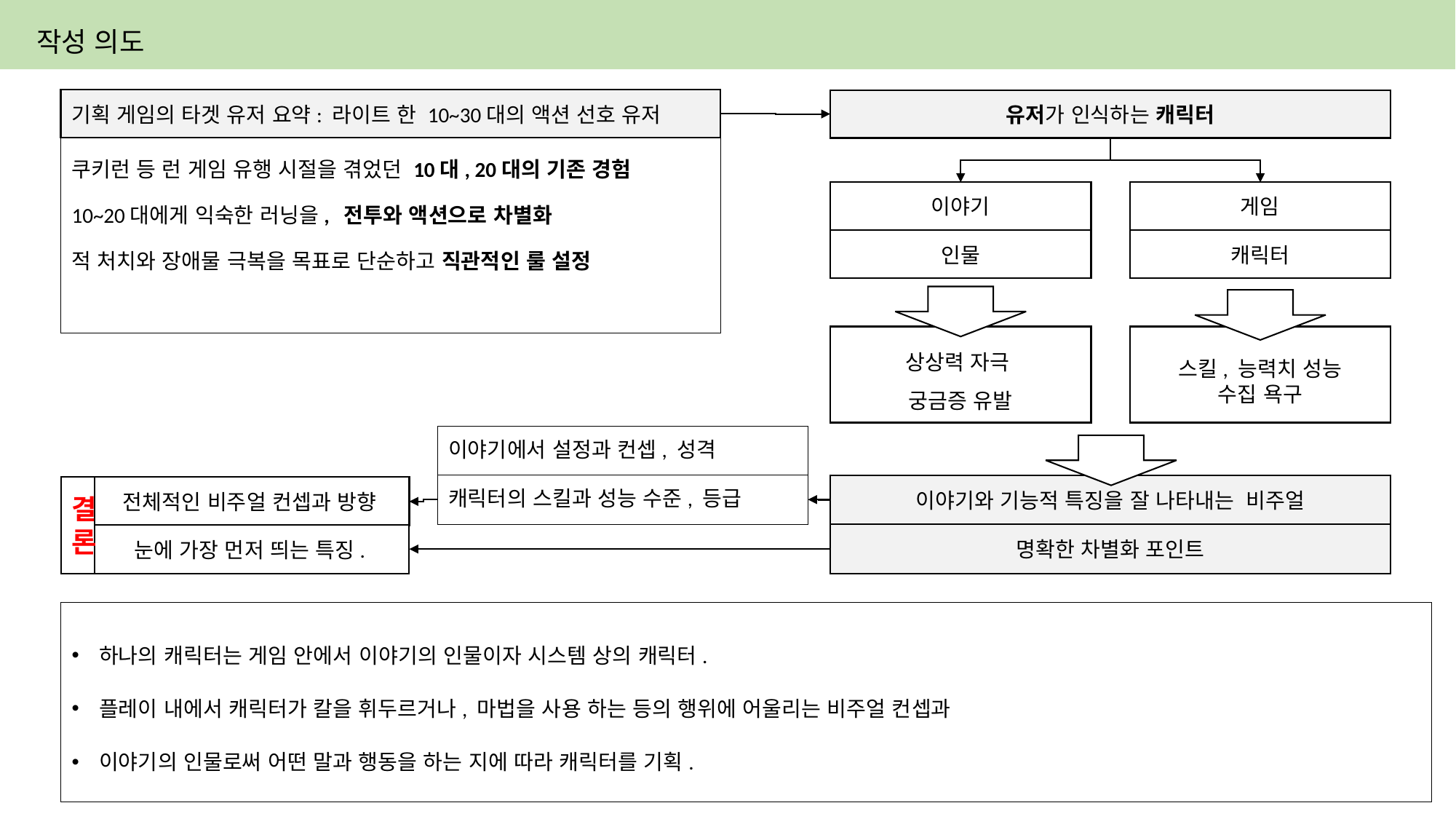

# 작성 의도
기획 게임의 타겟 유저 요약: 라이트 한 10~30대의 액션 선호 유저
유저가 인식하는 캐릭터
쿠키런 등 런 게임 유행 시절을 겪었던 10대, 20대의 기존 경험
10~20대에게 익숙한 러닝을,  전투와 액션으로 차별화
적 처치와 장애물 극복을 목표로 단순하고 직관적인 룰 설정
이야기
인물
상상력 자극
궁금증 유발
게임
캐릭터
스킬, 능력치 성능
수집 욕구

이야기에서 설정과 컨셉, 성격
캐릭터의 스킬과 성능 수준, 등급

이야기와 기능적 특징을 잘 나타내는  비주얼
결론
전체적인 비주얼 컨셉과 방향
눈에 가장 먼저 띄는 특징.
명확한 차별화 포인트
하나의 캐릭터는 게임 안에서 이야기의 인물이자 시스템 상의 캐릭터.
플레이 내에서 캐릭터가 칼을 휘두르거나, 마법을 사용 하는 등의 행위에 어울리는 비주얼 컨셉과
이야기의 인물로써 어떤 말과 행동을 하는 지에 따라 캐릭터를 기획.